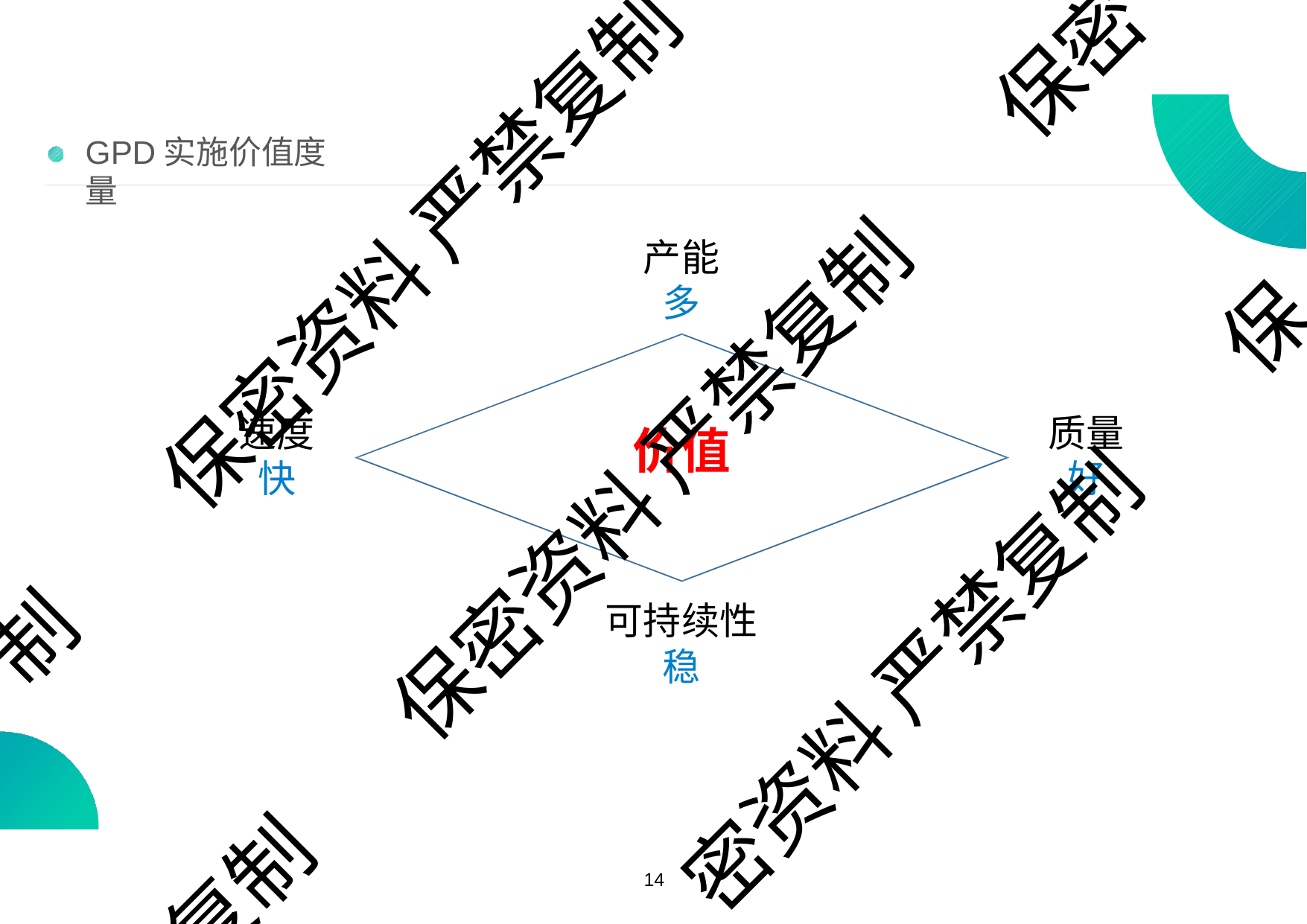

保密

GPD实施价值度量

保密资料 严禁复制

产能 多

保

速度 快
质量 好
价值
保密资料 严禁复制
制
可持续性 稳
密资料 严禁复制

复制
14